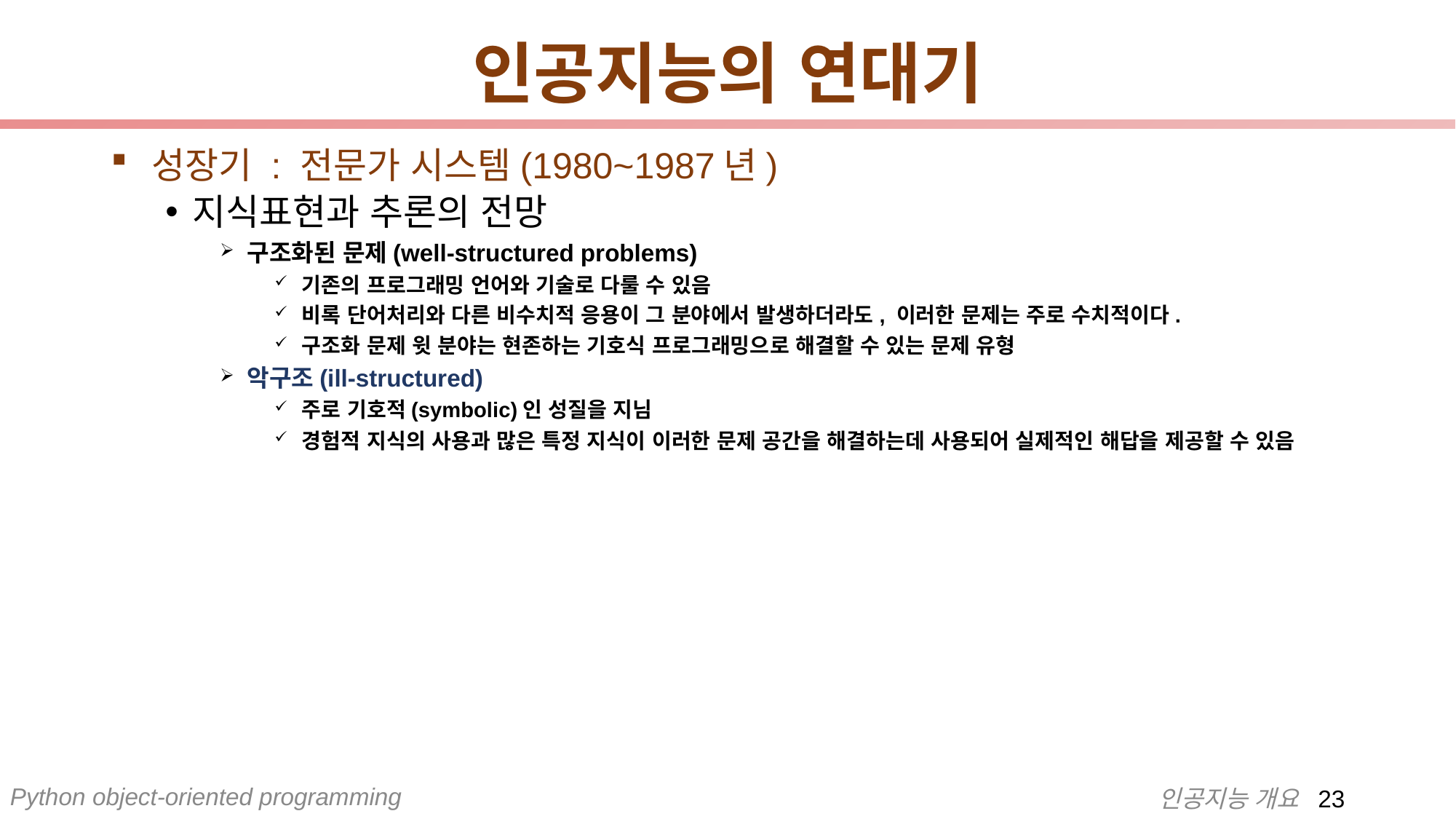

# 인공지능의 연대기
성장기 : 전문가 시스템(1980~1987년)
지식표현과 추론의 전망
구조화된 문제(well-structured problems)
기존의 프로그래밍 언어와 기술로 다룰 수 있음
비록 단어처리와 다른 비수치적 응용이 그 분야에서 발생하더라도, 이러한 문제는 주로 수치적이다.
구조화 문제 윗 분야는 현존하는 기호식 프로그래밍으로 해결할 수 있는 문제 유형
악구조(ill-structured)
주로 기호적(symbolic)인 성질을 지님
경험적 지식의 사용과 많은 특정 지식이 이러한 문제 공간을 해결하는데 사용되어 실제적인 해답을 제공할 수 있음